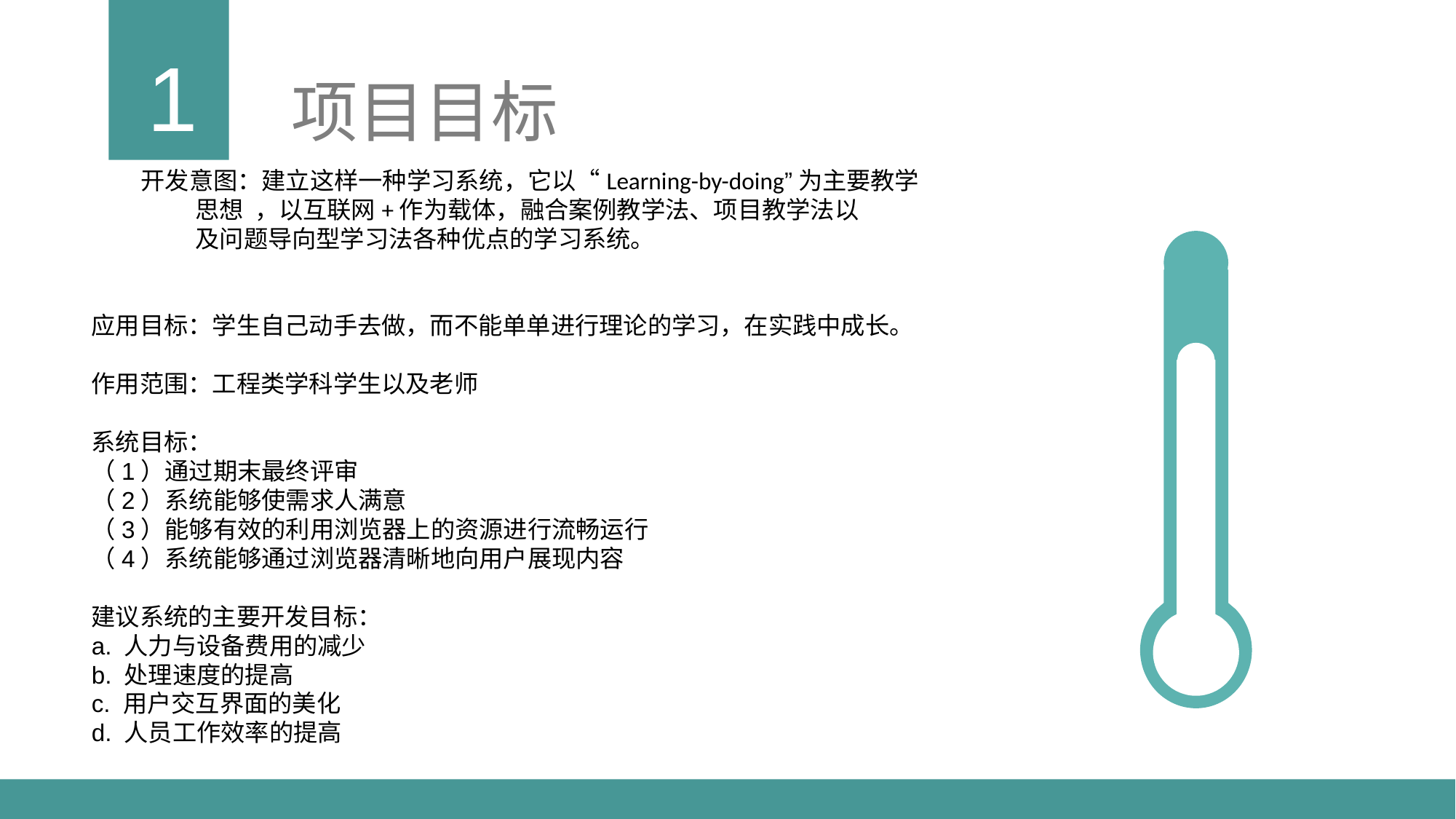

1
项目目标
        开发意图：建立这样一种学习系统，它以“Learning-by-doing”为主要教学
                  思想  ，以互联网+作为载体，融合案例教学法、项目教学法以
                  及问题导向型学习法各种优点的学习系统。  应用目标：学生自己动手去做，而不能单单进行理论的学习，在实践中成长。 作用范围：工程类学科学生以及老师 系统目标：（1）通过期末最终评审（2）系统能够使需求人满意（3）能够有效的利用浏览器上的资源进行流畅运行（4）系统能够通过浏览器清晰地向用户展现内容 建议系统的主要开发目标：
a. 人力与设备费用的减少
b. 处理速度的提高
c. 用户交互界面的美化
d. 人员工作效率的提高